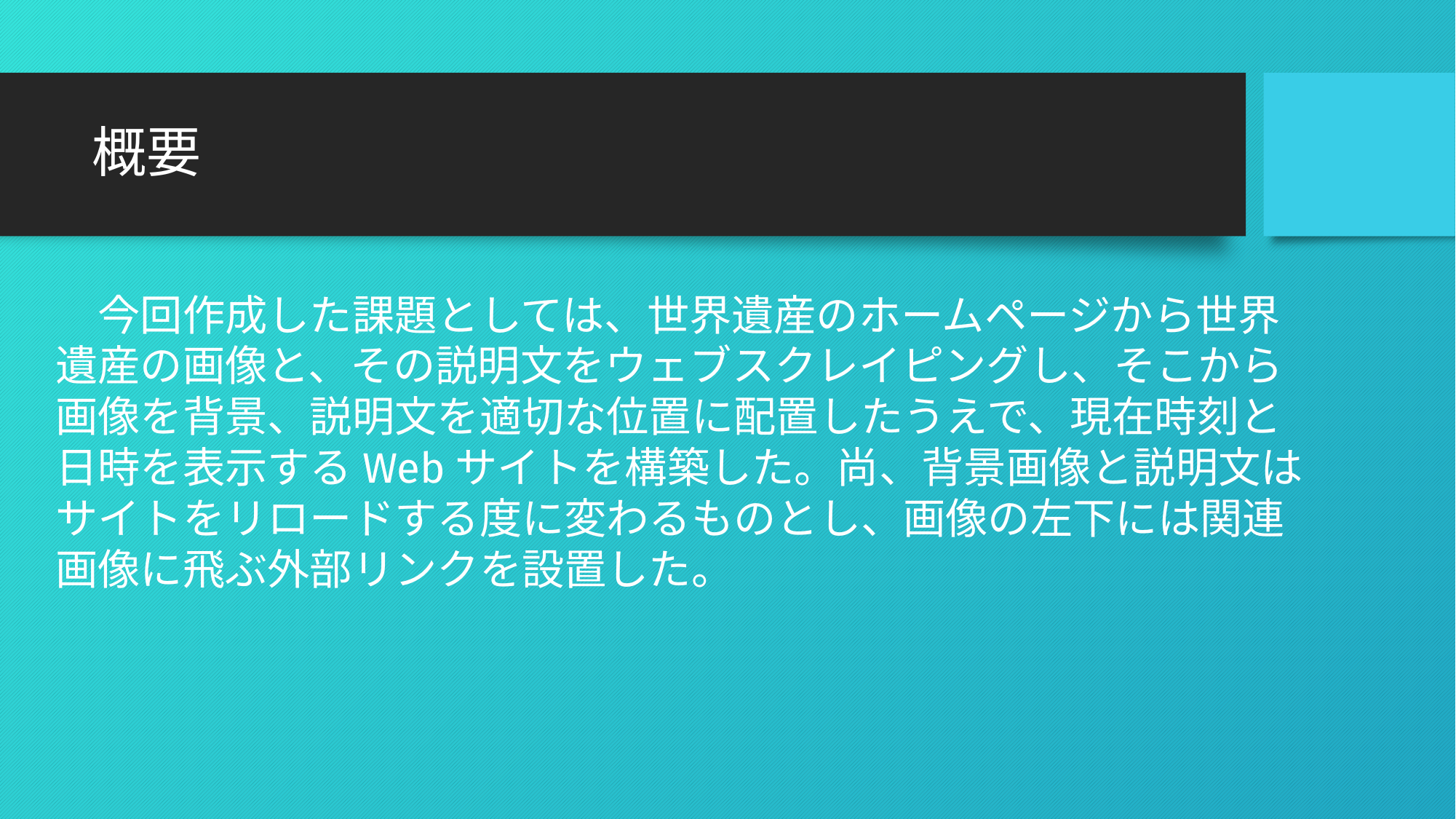

# 概要
　今回作成した課題としては、世界遺産のホームページから世界遺産の画像と、その説明文をウェブスクレイピングし、そこから画像を背景、説明文を適切な位置に配置したうえで、現在時刻と日時を表示するWebサイトを構築した。尚、背景画像と説明文はサイトをリロードする度に変わるものとし、画像の左下には関連画像に飛ぶ外部リンクを設置した。